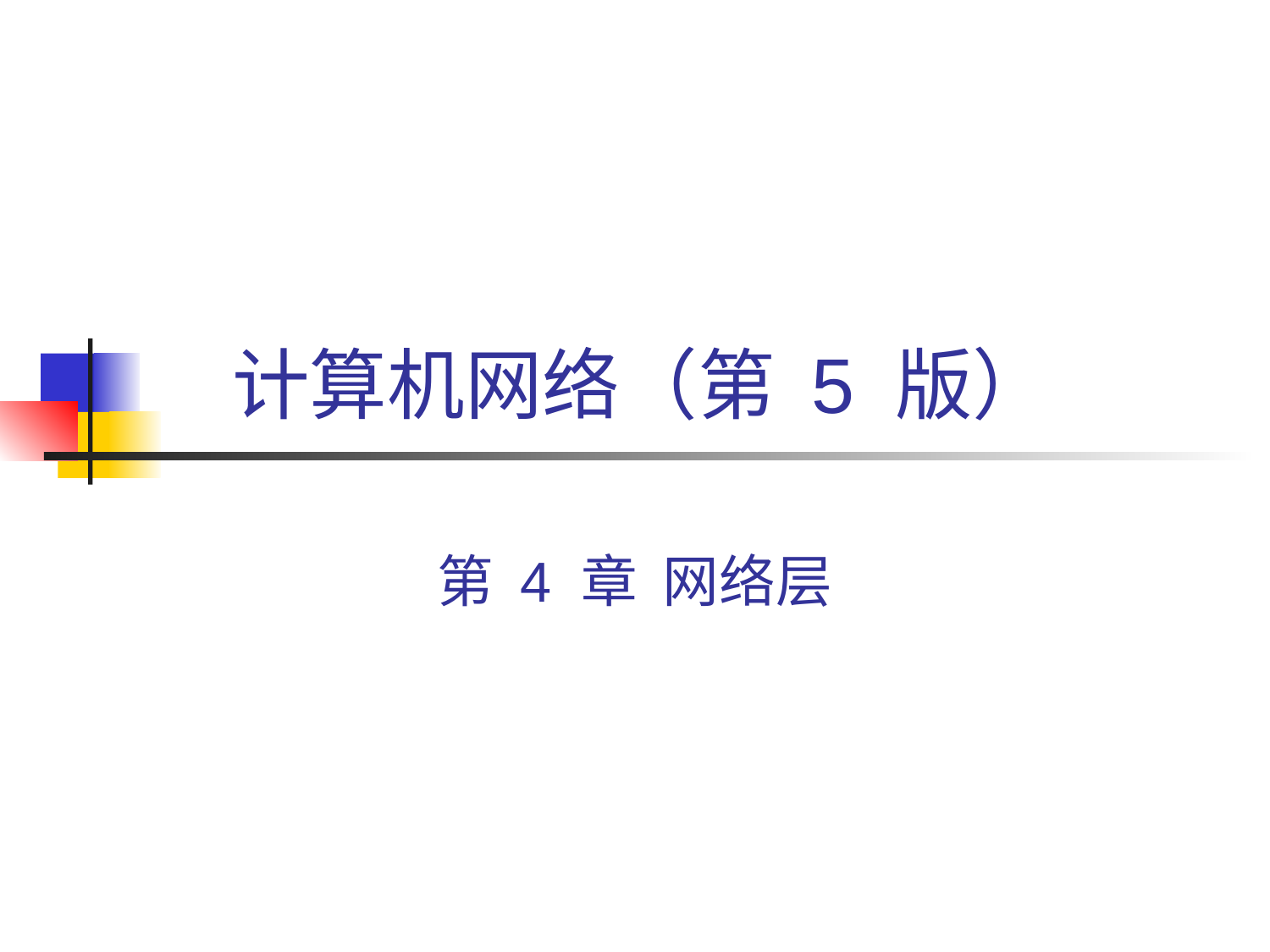

# 计算机网络（第 5 版）
第 4 章  网络层